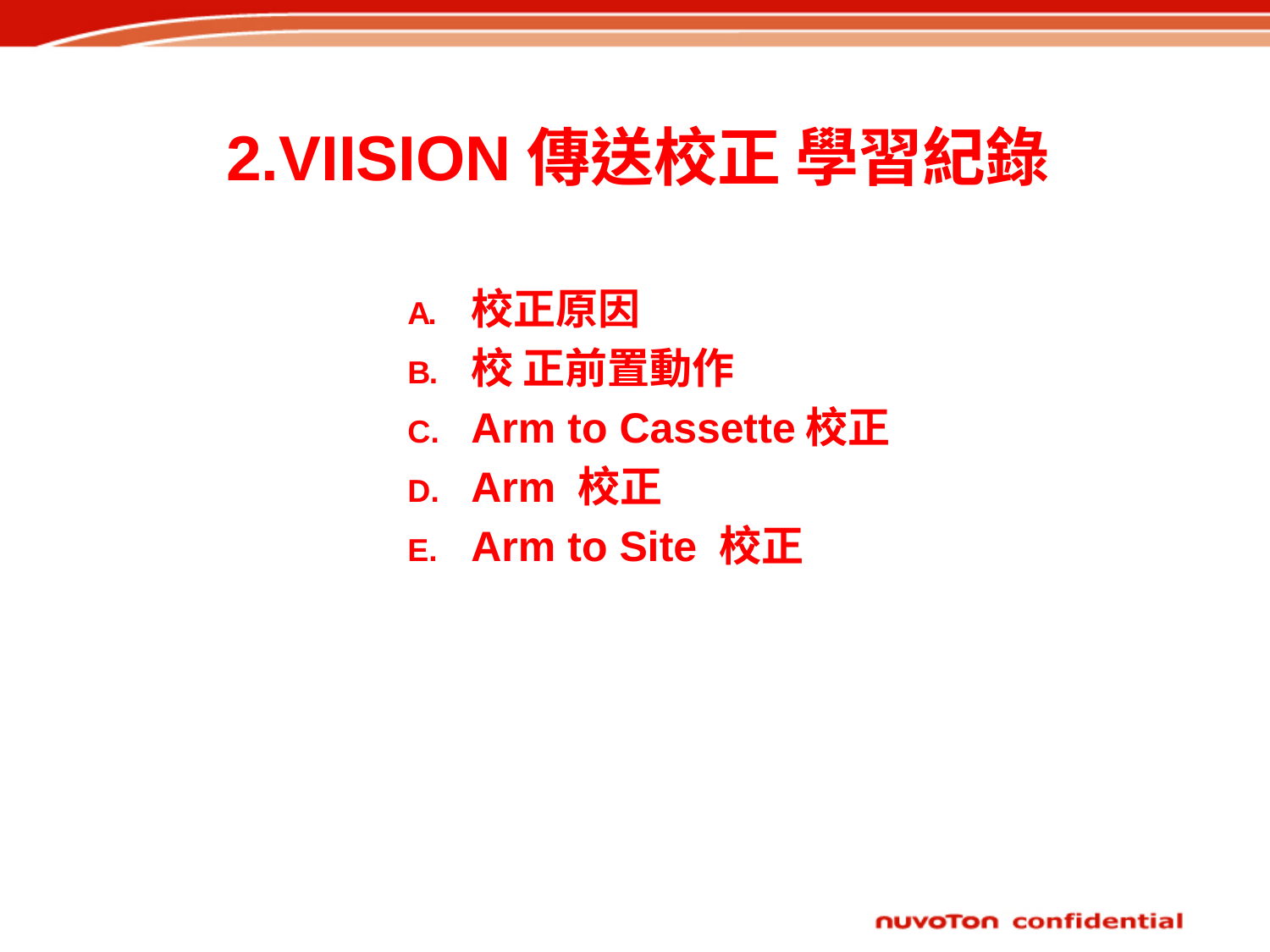

# 2.VIISION傳送校正 學習紀錄
校正原因
校 正前置動作
Arm to Cassette校正
Arm 校正
Arm to Site 校正